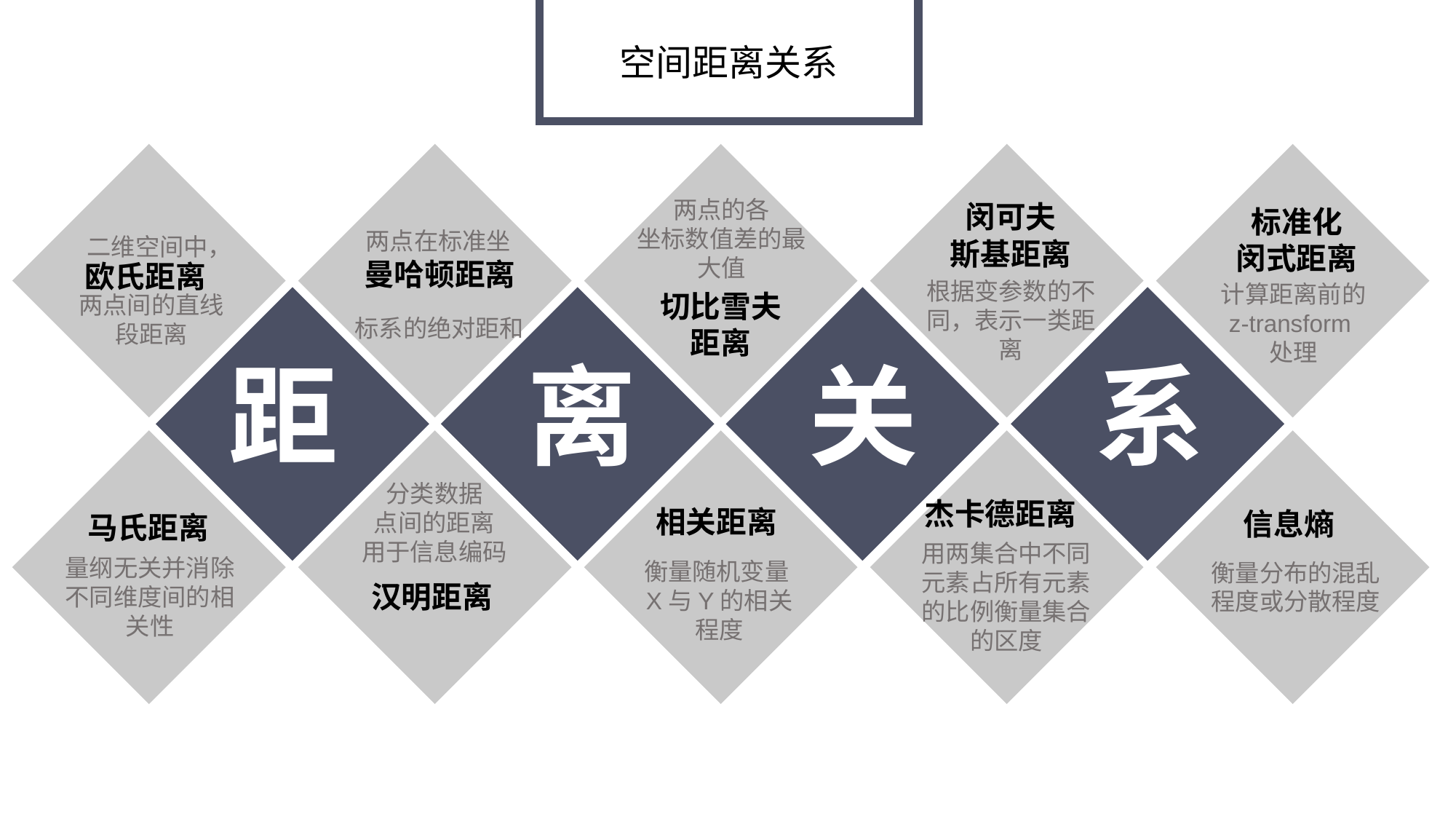

# 空间距离关系

两点的各
坐标数值差的最大值
闵可夫
斯基距离
标准化
闵式距离
   两点在标准坐
 标系的绝对距和
  二维空间中，

两点间的直线段距离
曼哈顿距离
欧氏距离
根据变参数的不同，表示一类距离
计算距离前的
z-transform
处理
切比雪夫
距离

距
离
关
系

分类数据
点间的距离
用于信息编码
杰卡德距离
相关距离
信息熵
马氏距离
用两集合中不同元素占所有元素的比例衡量集合的区度
量纲无关并消除不同维度间的相关性
衡量随机变量X与Y的相关程度
衡量分布的混乱程度或分散程度
汉明距离